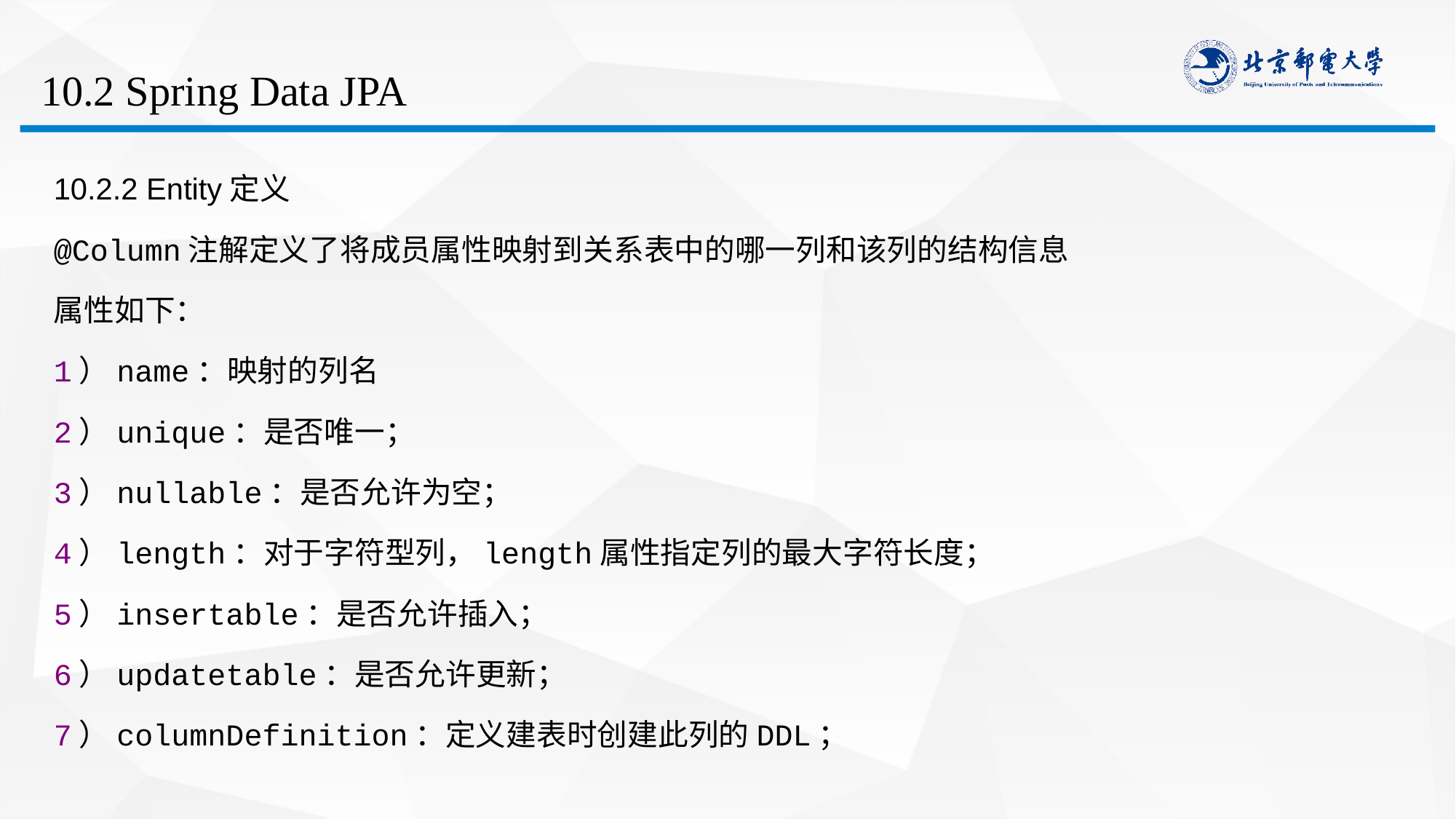

# 10.2 Spring Data JPA
10.2.2 Entity定义
@Column注解定义了将成员属性映射到关系表中的哪一列和该列的结构信息
属性如下：
1）name：映射的列名
2）unique：是否唯一；
3）nullable：是否允许为空；
4）length：对于字符型列，length属性指定列的最大字符长度；
5）insertable：是否允许插入；
6）updatetable：是否允许更新；
7）columnDefinition：定义建表时创建此列的DDL；